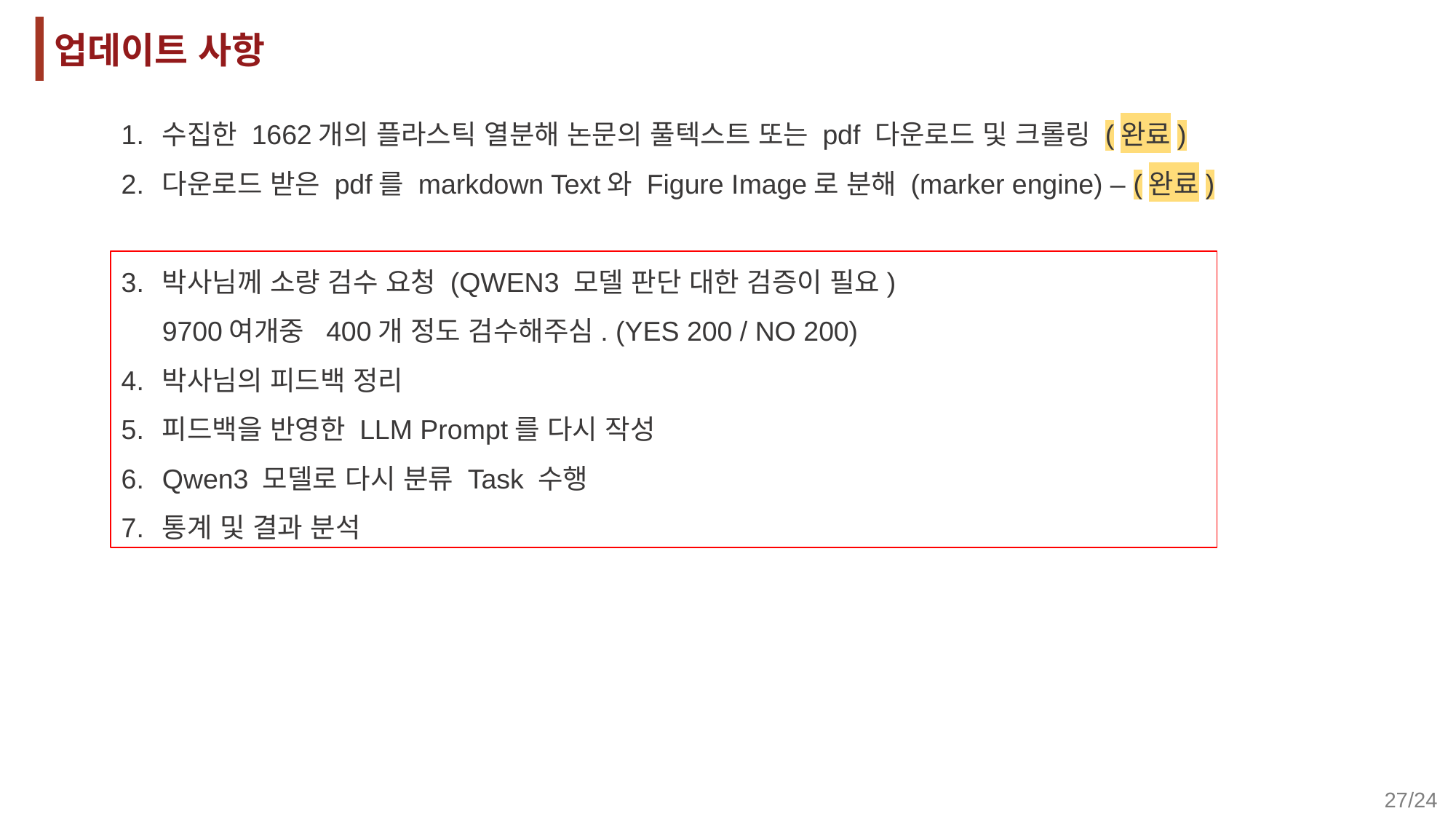

업데이트 사항

수집한 1662개의 플라스틱 열분해 논문의 풀텍스트 또는 pdf 다운로드 및 크롤링 (완료)
다운로드 받은 pdf를 markdown Text와 Figure Image로 분해 (marker engine) – (완료)

박사님께 소량 검수 요청 (QWEN3 모델 판단 대한 검증이 필요)
9700여개중  400개 정도 검수해주심. (YES 200 / NO 200)
박사님의 피드백 정리
피드백을 반영한 LLM Prompt를 다시 작성
Qwen3 모델로 다시 분류 Task 수행
통계 및 결과 분석